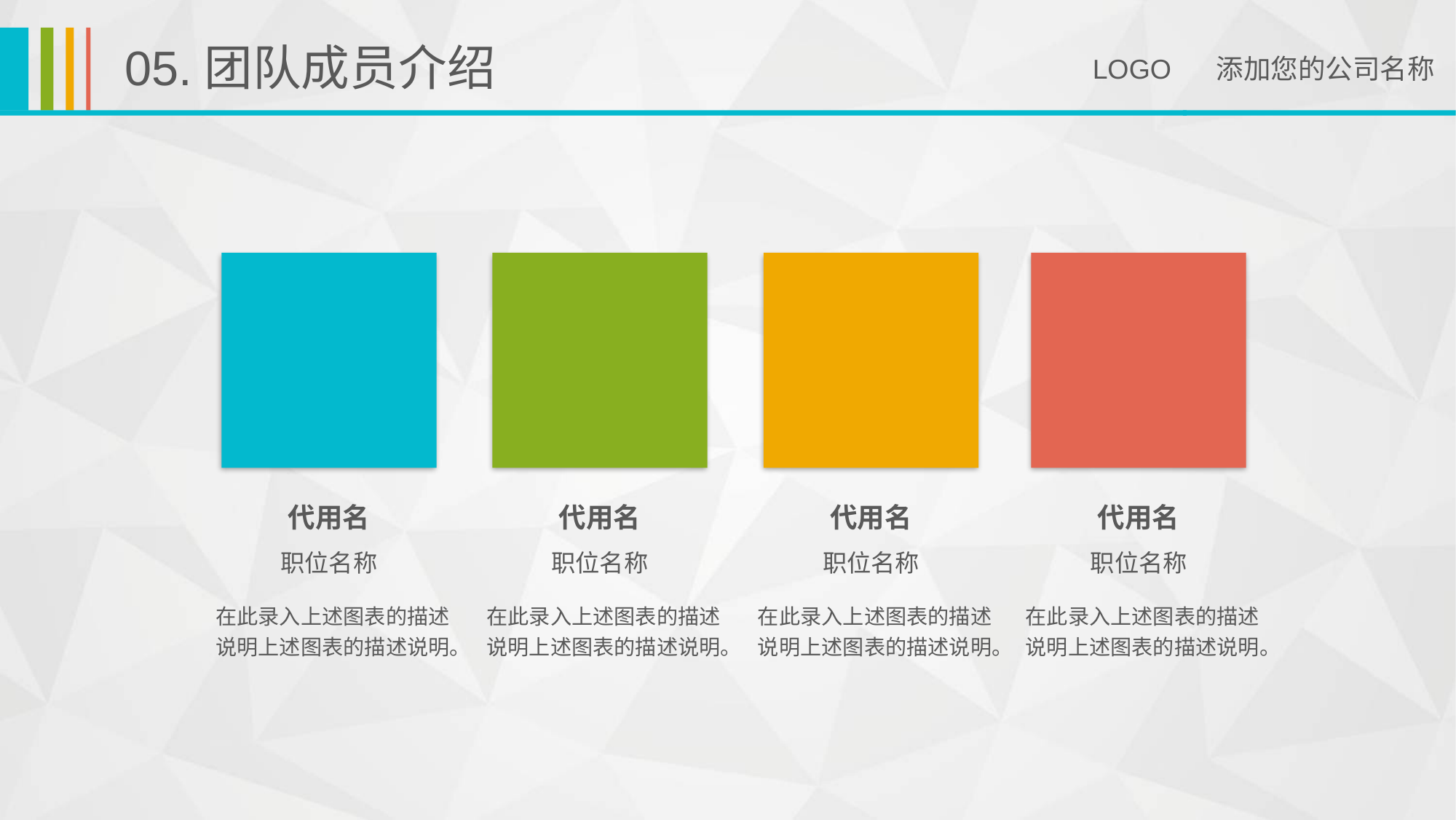

05.团队成员介绍
LOGO     添加您的公司名称

代用名
代用名
代用名
代用名
职位名称
职位名称
职位名称
职位名称
在此录入上述图表的描述说明上述图表的描述说明。
在此录入上述图表的描述说明上述图表的描述说明。
在此录入上述图表的描述说明上述图表的描述说明。
在此录入上述图表的描述说明上述图表的描述说明。